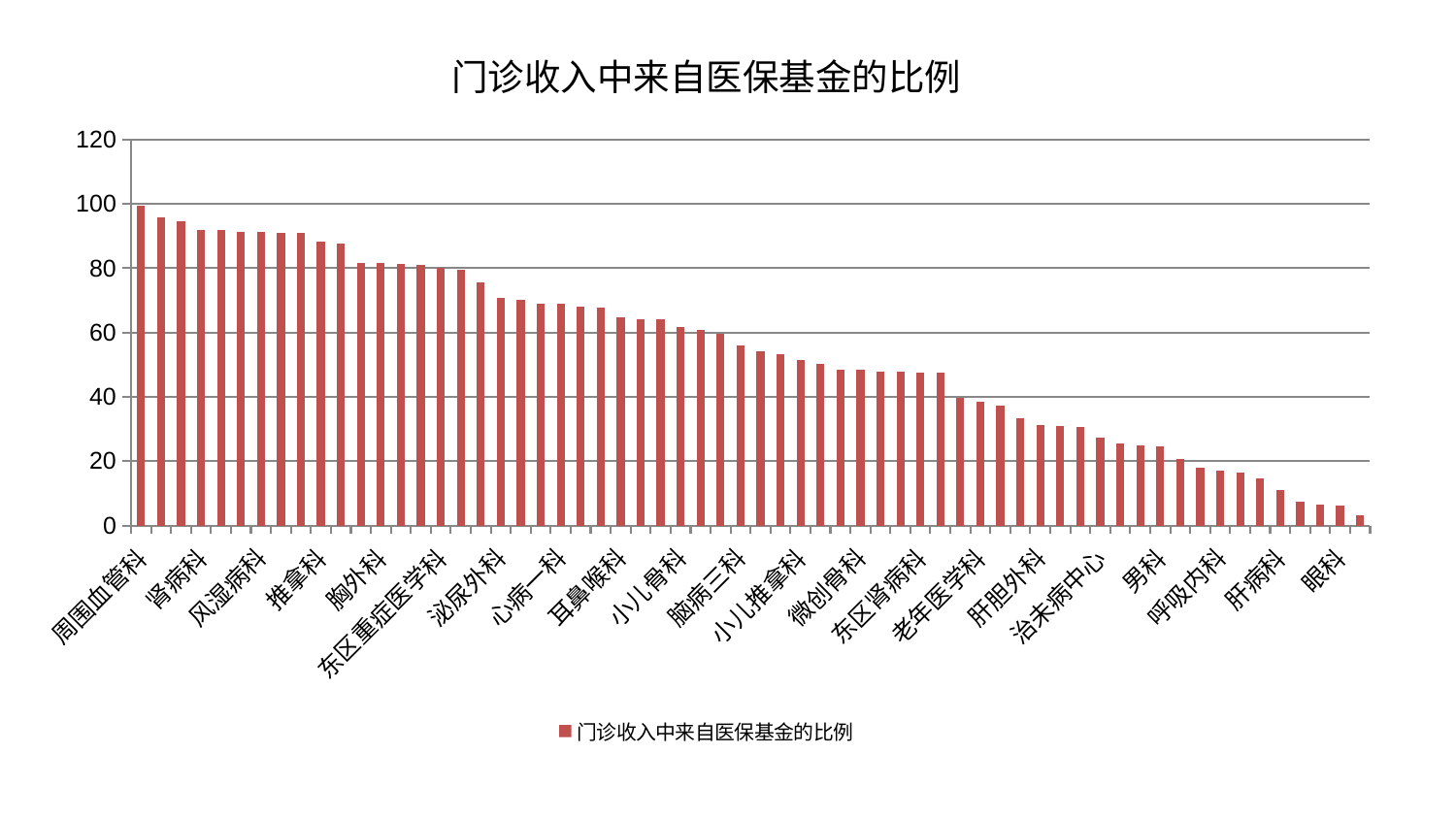

### Chart: 门诊收入中来自医保基金的比例

| Category | 门诊收入中来自医保基金的比例 |
|---|---|
| 周围血管科 | 99.45503792608297 |
| 血液科 | 95.87187712376877 |
| 康复科 | 94.56543006971512 |
| 肾病科 | 91.95242843417964 |
| 口腔科 | 91.76327502781372 |
| 肛肠科 | 91.43033555311098 |
| 风湿病科 | 91.39996083785434 |
| 骨科 | 91.14259929076955 |
| 关节骨科 | 90.91648520358162 |
| 推拿科 | 88.28995539583136 |
| 显微骨科 | 87.57591608817576 |
| 针灸科 | 81.73953079270369 |
| 胸外科 | 81.5498068980043 |
| 消化内科 | 81.35059222360057 |
| 肾脏内科 | 81.1199130722124 |
| 东区重症医学科 | 79.9896280554202 |
| 心血管内科 | 79.49516327227295 |
| 西区重症医学科 | 75.45387438500832 |
| 泌尿外科 | 70.77246224780616 |
| 妇科妇二科合并 | 70.08361326605255 |
| 普通外科 | 68.88949246888953 |
| 心病一科 | 68.85819603027554 |
| 心病二科 | 68.02256380198428 |
| 综合内科 | 67.82022303810629 |
| 耳鼻喉科 | 64.78454286269708 |
| 心病四科 | 64.1485445199236 |
| 乳腺甲状腺外科 | 64.12092191121208 |
| 小儿骨科 | 61.624144966646455 |
| 脾胃病科 | 60.82050438146924 |
| 儿科 | 59.49013511134509 |
| 脑病三科 | 56.096618143860134 |
| 内分泌科 | 54.11903969189691 |
| 美容皮肤科 | 53.28809501374134 |
| 小儿推拿科 | 51.571107124678605 |
| 妇科 | 50.25914870460895 |
| 脑病一科 | 48.56283983860765 |
| 微创骨科 | 48.52224443464066 |
| 脾胃科消化科合并 | 47.91829018272096 |
| 脊柱骨科 | 47.81555977569663 |
| 东区肾病科 | 47.59710514744313 |
| 产科 | 47.421179543279024 |
| 创伤骨科 | 39.693117939230675 |
| 老年医学科 | 38.54951773866553 |
| 神经外科 | 37.27732051487074 |
| 身心医学科 | 33.20020327044195 |
| 肝胆外科 | 31.189951919575208 |
| 心病三科 | 30.96139467735659 |
| 神经内科 | 30.501821877295843 |
| 治未病中心 | 27.378409626358845 |
| 医院 | 25.53542631992185 |
| 中医经典科 | 24.953669615692743 |
| 男科 | 24.625489673429502 |
| 肿瘤内科 | 20.6121614829331 |
| 重症医学科 | 17.95592844615237 |
| 呼吸内科 | 17.03761302672597 |
| 中医外治中心 | 16.562300921565964 |
| 妇二科 | 14.507730204500735 |
| 肝病科 | 11.115087580110217 |
| 运动损伤骨科 | 7.427700239769819 |
| 皮肤科 | 6.498138348678362 |
| 眼科 | 6.29015823032868 |
| 脑病二科 | 3.103162794494052 |
67